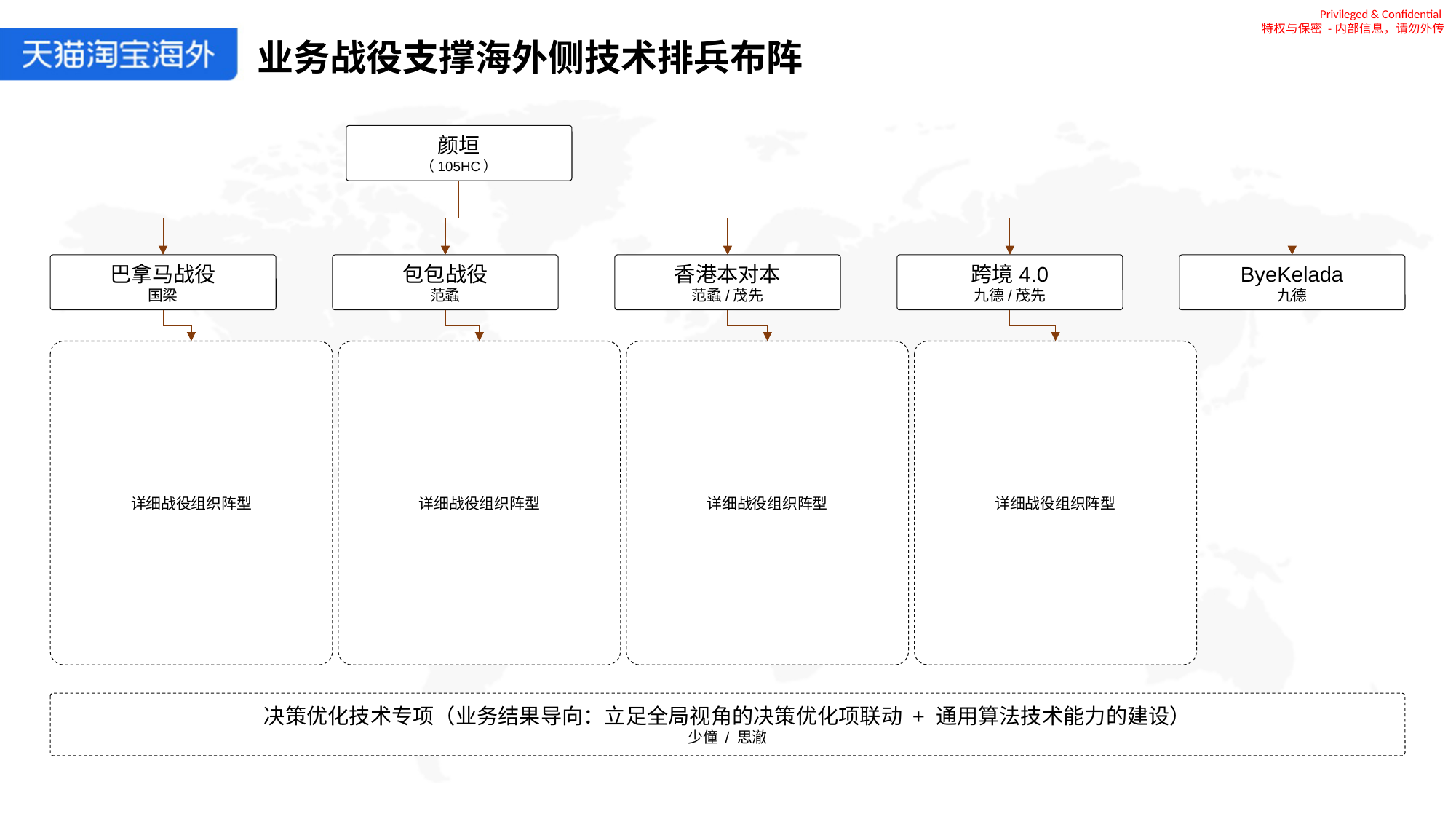

Privileged & Confidential
特权与保密 -内部信息，请勿外传
业务战役支撑海外侧技术排兵布阵
颜垣
（105HC）
ByeKelada
九德
包包战役
范蟊
香港本对本
范蟊/茂先
跨境4.0
九德/茂先
巴拿马战役
国梁
详细战役组织阵型
详细战役组织阵型
详细战役组织阵型
详细战役组织阵型
决策优化技术专项（业务结果导向：立足全局视角的决策优化项联动 + 通用算法技术能力的建设）
少僮 / 思澈